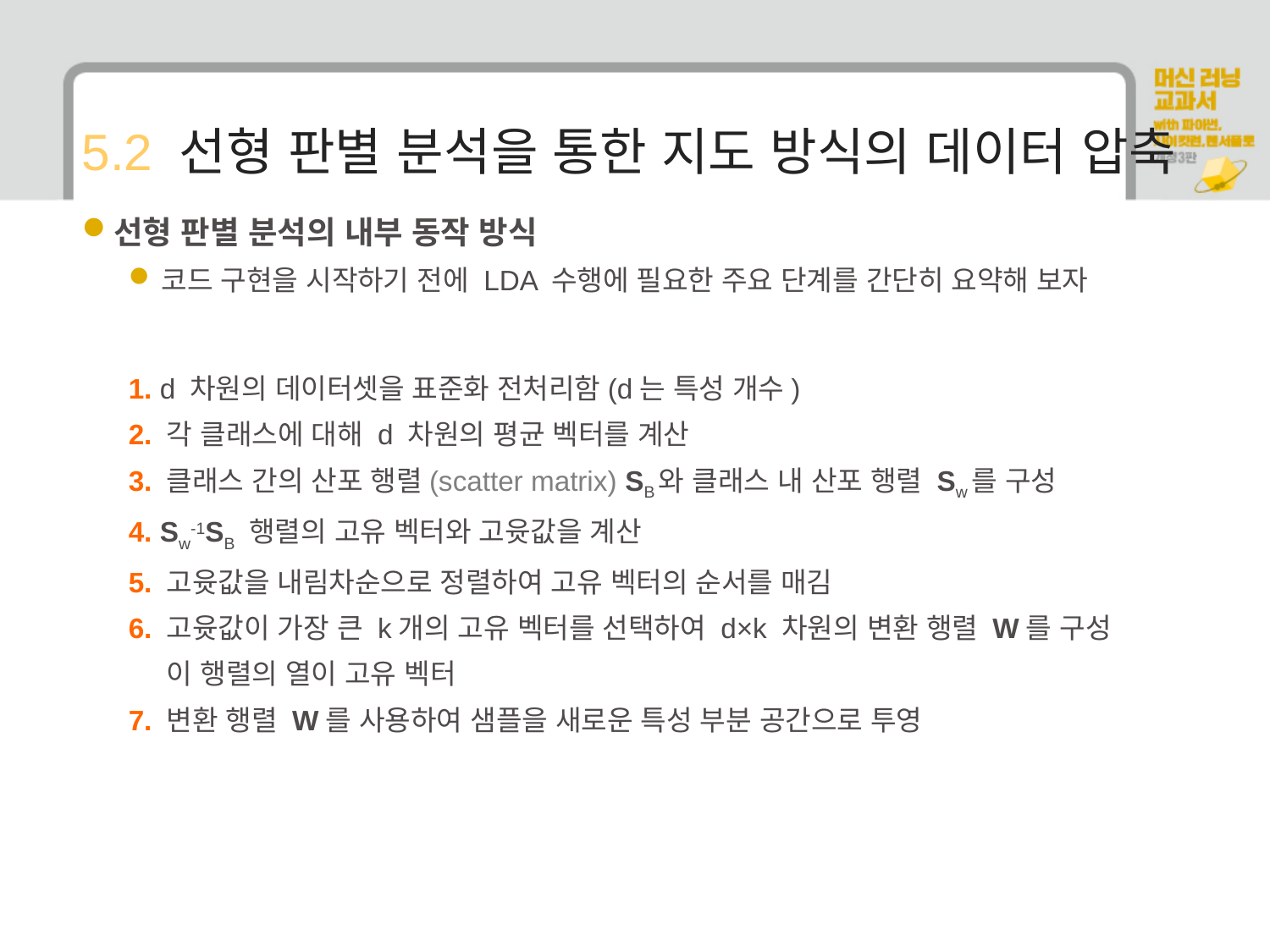

# 5.2 선형 판별 분석을 통한 지도 방식의 데이터 압축
선형 판별 분석의 내부 동작 방식
코드 구현을 시작하기 전에 LDA 수행에 필요한 주요 단계를 간단히 요약해 보자

1. d 차원의 데이터셋을 표준화 전처리함(d는 특성 개수)
2. 각 클래스에 대해 d 차원의 평균 벡터를 계산
3. 클래스 간의 산포 행렬(scatter matrix) SB와 클래스 내 산포 행렬 Sw를 구성
4. Sw-1SB 행렬의 고유 벡터와 고윳값을 계산
5. 고윳값을 내림차순으로 정렬하여 고유 벡터의 순서를 매김
6. 고윳값이 가장 큰 k개의 고유 벡터를 선택하여 d×k 차원의 변환 행렬 W를 구성
    이 행렬의 열이 고유 벡터
7. 변환 행렬 W를 사용하여 샘플을 새로운 특성 부분 공간으로 투영